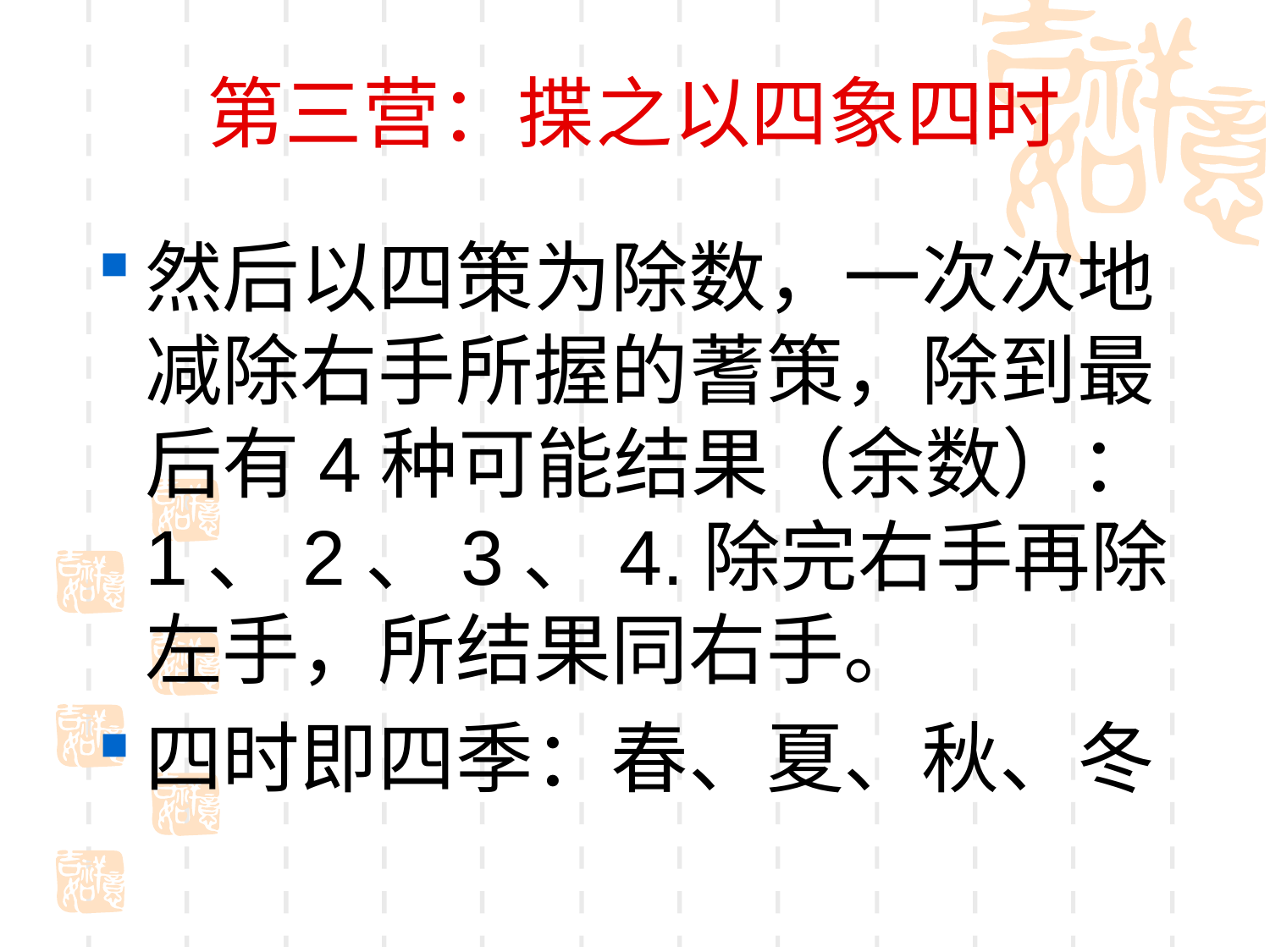

# 第三营：揲之以四象四时
然后以四策为除数，一次次地减除右手所握的蓍策，除到最后有4种可能结果（余数）：1、2、3、4.除完右手再除左手，所结果同右手。
四时即四季：春、夏、秋、冬